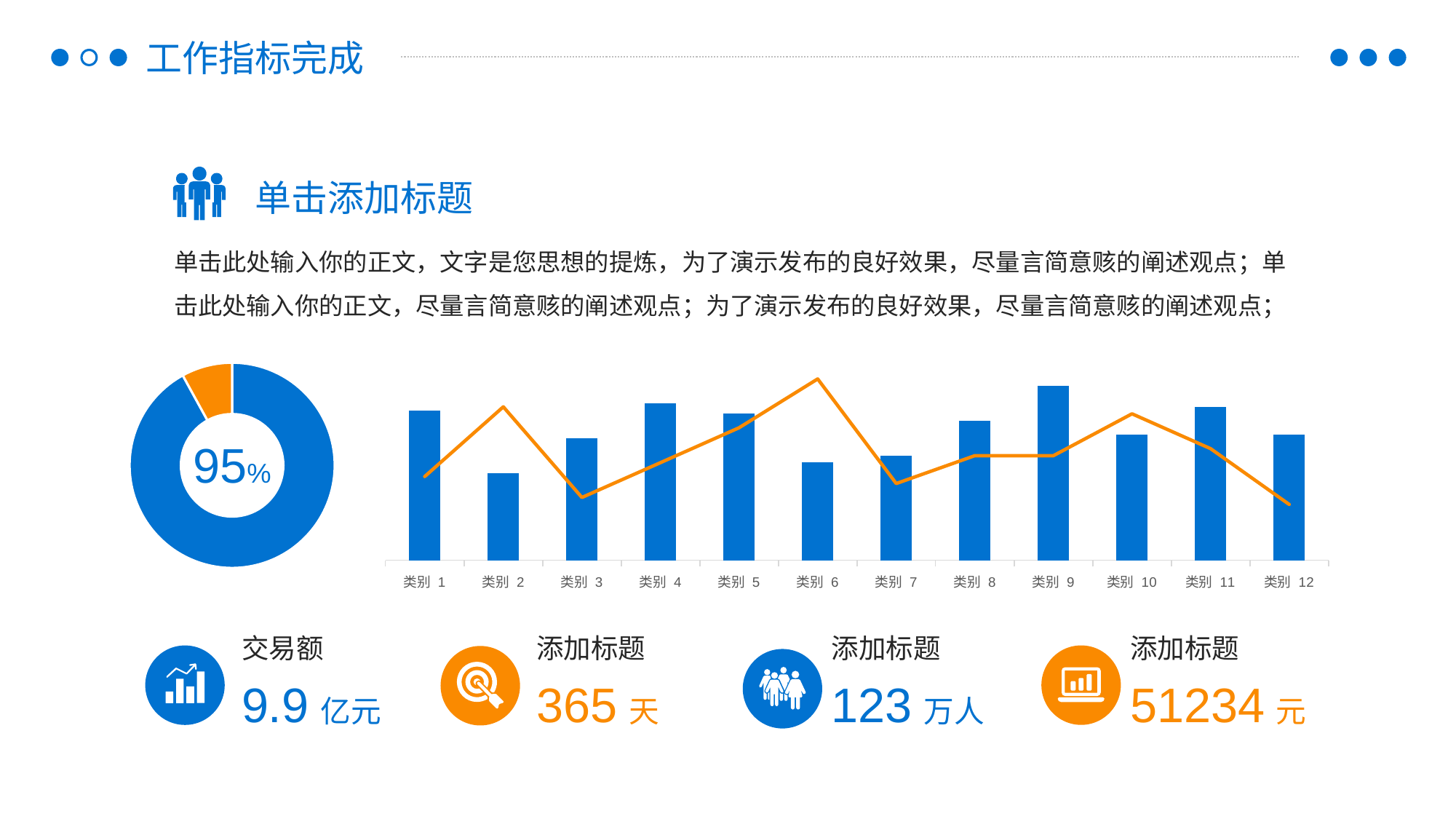

工作指标完成

单击添加标题

单击此处输入你的正文，文字是您思想的提炼，为了演示发布的良好效果，尽量言简意赅的阐述观点；单击此处输入你的正文，尽量言简意赅的阐述观点；为了演示发布的良好效果，尽量言简意赅的阐述观点；

### Chart

| Category | 销售额 |
|---|---|
| 第一季度 | 92.0 |
| 第二季度 | 8.0 |

### Chart

| Category | 系列 1 | 系列 2 |
|---|---|---|
| 类别 1 | 4.3 | 2.4 |
| 类别 2 | 2.5 | 4.4 |
| 类别 3 | 3.5 | 1.8 |
| 类别 4 | 4.5 | 2.8 |
| 类别 5 | 4.2 | 3.8 |
| 类别 6 | 2.8 | 5.2 |
| 类别 7 | 3.0 | 2.2 |
| 类别 8 | 4.0 | 3.0 |
| 类别 9 | 5.0 | 3.0 |
| 类别 10 | 3.6 | 4.2 |
| 类别 11 | 4.4 | 3.2 |
| 类别 12 | 3.6 | 1.6 |
95%
交易额
添加标题
添加标题
添加标题

9.9亿元
365天
123万人
51234元